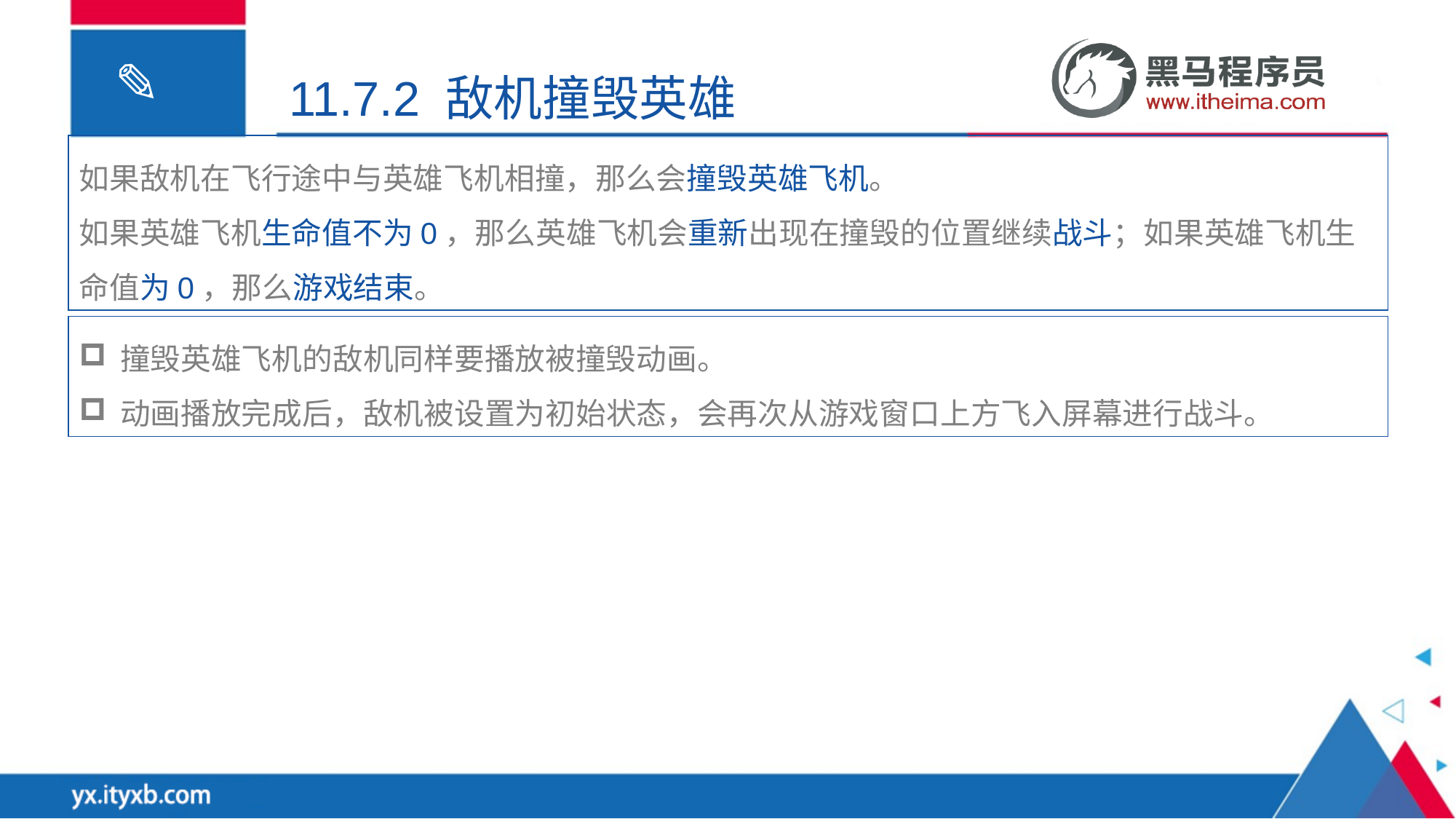

11.7.2 敌机撞毁英雄
如果敌机在飞行途中与英雄飞机相撞，那么会撞毁英雄飞机。
如果英雄飞机生命值不为0，那么英雄飞机会重新出现在撞毁的位置继续战斗；如果英雄飞机生命值为0，那么游戏结束。
撞毁英雄飞机的敌机同样要播放被撞毁动画。
动画播放完成后，敌机被设置为初始状态，会再次从游戏窗口上方飞入屏幕进行战斗。